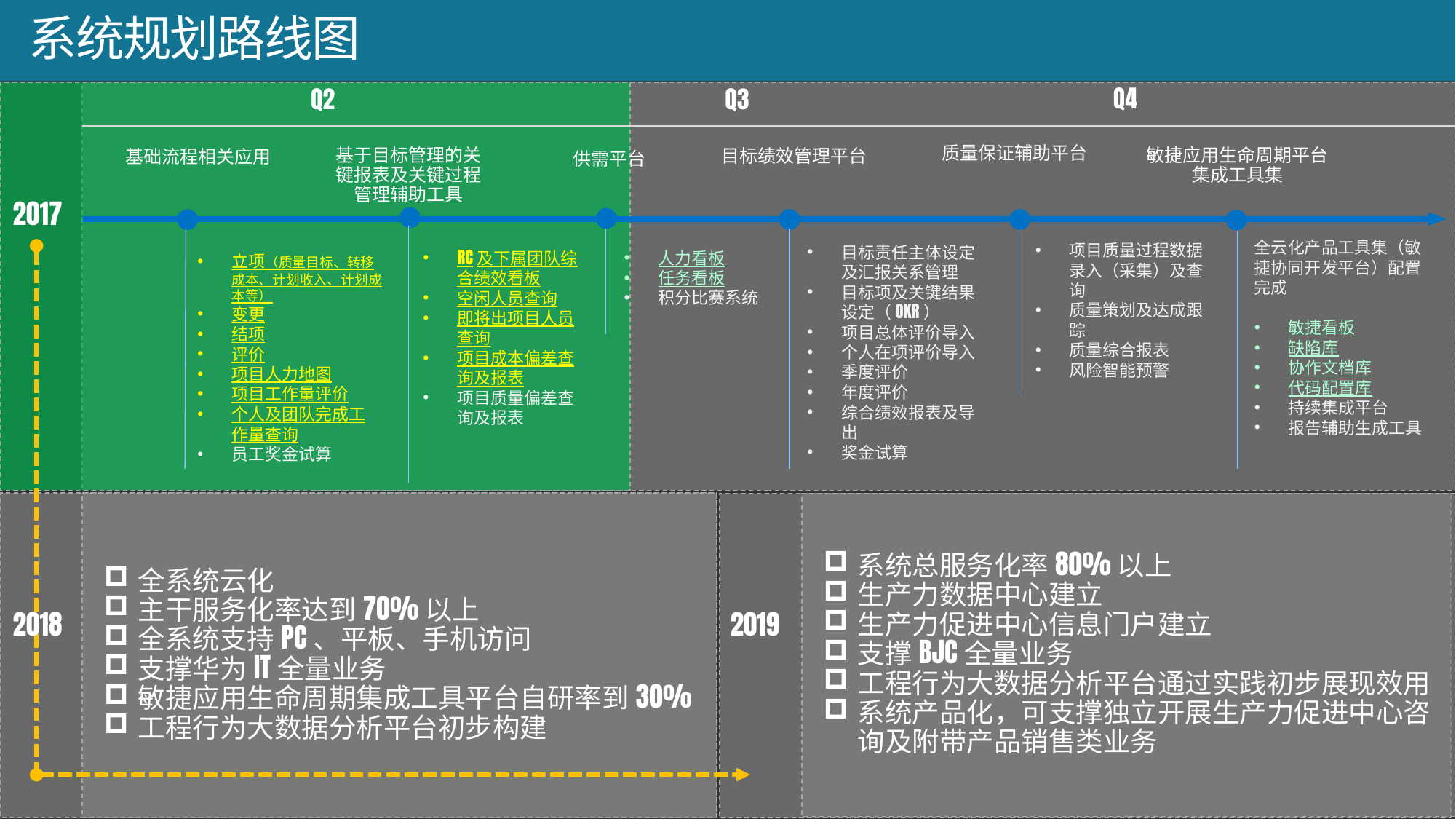

# 系统规划路线图
Q4
Q3
Q2

基于目标管理的关键报表及关键过程管理辅助工具
敏捷应用生命周期平台集成工具集
质量保证辅助平台
目标绩效管理平台
基础流程相关应用
供需平台
2017

全云化产品工具集（敏捷协同开发平台）配置完成

敏捷看板
缺陷库
协作文档库
代码配置库
持续集成平台
报告辅助生成工具

项目质量过程数据录入（采集）及查询
质量策划及达成跟踪
质量综合报表
风险智能预警

目标责任主体设定及汇报关系管理
目标项及关键结果设定（OKR）
项目总体评价导入
个人在项评价导入
季度评价
年度评价
综合绩效报表及导出
奖金试算

RC及下属团队综合绩效看板
空闲人员查询
即将出项目人员查询
项目成本偏差查询及报表
项目质量偏差查询及报表

人力看板
任务看板
积分比赛系统

立项（质量目标、转移成本、计划收入、计划成本等）
变更
结项
评价
项目人力地图
项目工作量评价
个人及团队完成工作量查询
员工奖金试算

全系统云化
主干服务化率达到70%以上
全系统支持PC、平板、手机访问
支撑华为IT全量业务
敏捷应用生命周期集成工具平台自研率到30%
工程行为大数据分析平台初步构建

系统总服务化率80%以上
生产力数据中心建立
生产力促进中心信息门户建立
支撑BJC全量业务
工程行为大数据分析平台通过实践初步展现效用
系统产品化，可支撑独立开展生产力促进中心咨询及附带产品销售类业务
2019
2018